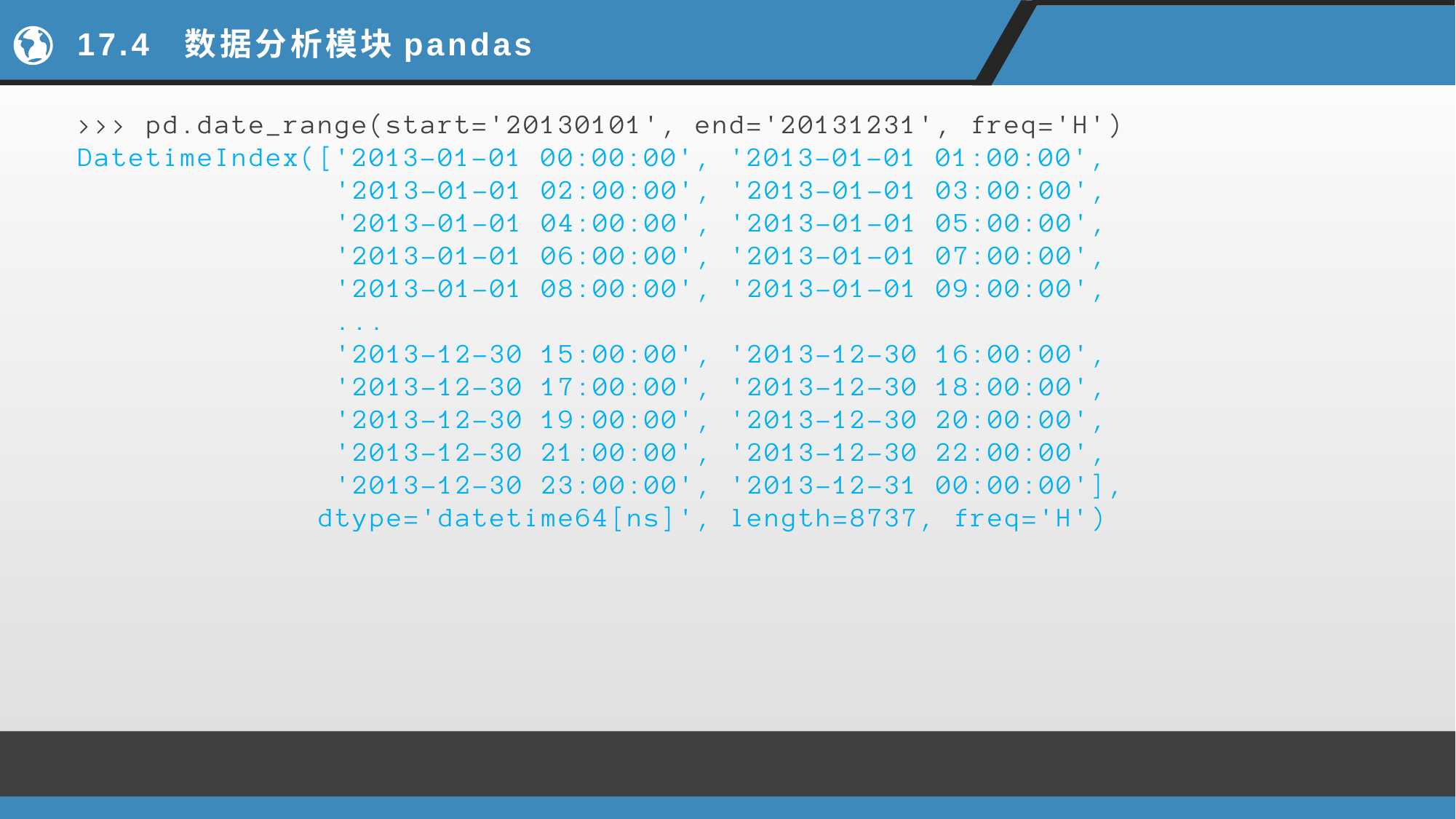

# 17.4  数据分析模块pandas

>>> pd.date_range(start='20130101', end='20131231', freq='H')
DatetimeIndex(['2013-01-01 00:00:00', '2013-01-01 01:00:00',
               '2013-01-01 02:00:00', '2013-01-01 03:00:00',
               '2013-01-01 04:00:00', '2013-01-01 05:00:00',
               '2013-01-01 06:00:00', '2013-01-01 07:00:00',
               '2013-01-01 08:00:00', '2013-01-01 09:00:00',
               ...
               '2013-12-30 15:00:00', '2013-12-30 16:00:00',
               '2013-12-30 17:00:00', '2013-12-30 18:00:00',
               '2013-12-30 19:00:00', '2013-12-30 20:00:00',
               '2013-12-30 21:00:00', '2013-12-30 22:00:00',
               '2013-12-30 23:00:00', '2013-12-31 00:00:00'],
              dtype='datetime64[ns]', length=8737, freq='H')